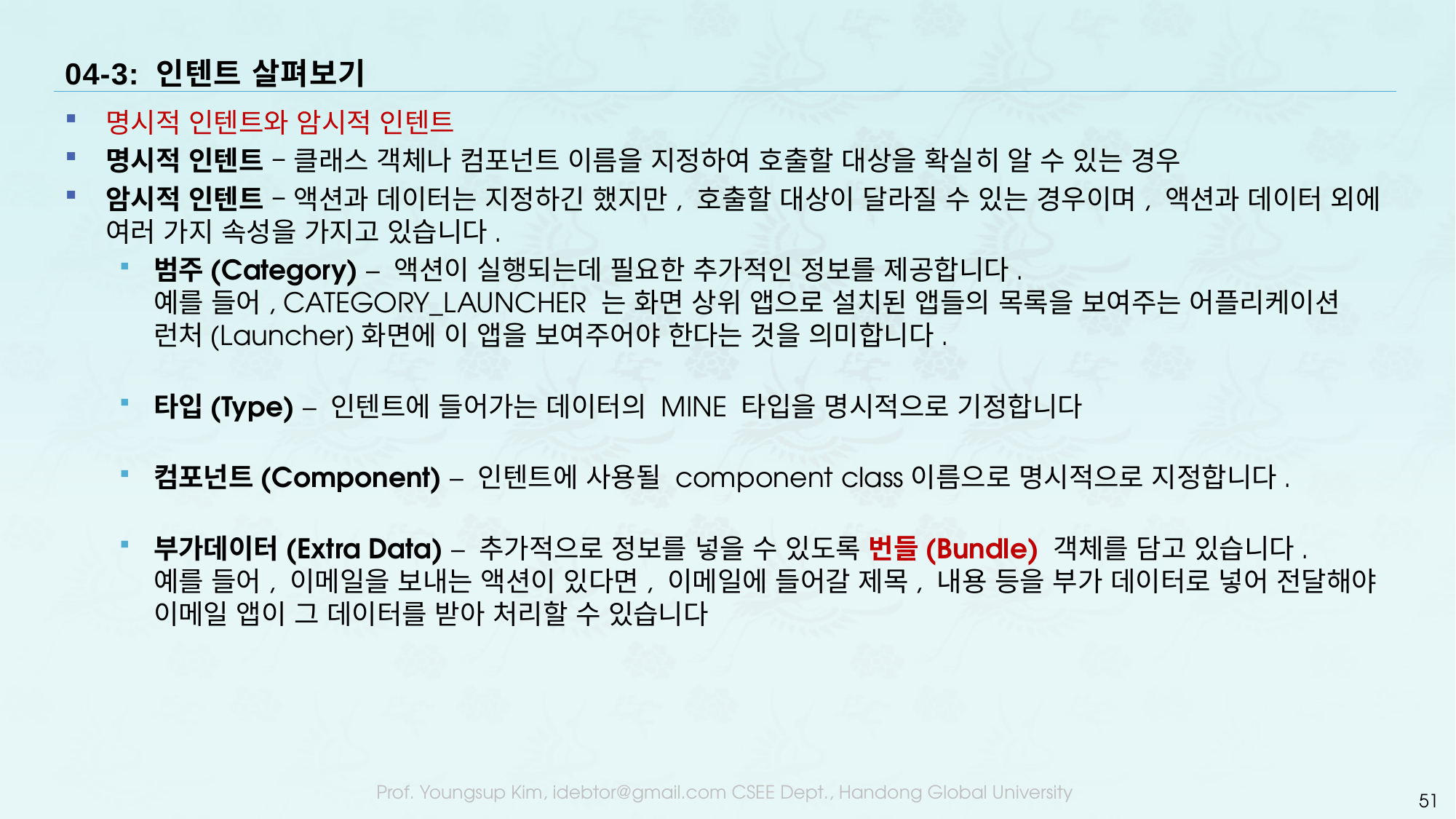

# 04-3: 인텐트 살펴보기
명시적 인텐트와 암시적 인텐트
명시적 인텐트 – 클래스 객체나 컴포넌트 이름을 지정하여 호출할 대상을 확실히 알 수 있는 경우
암시적 인텐트 – 액션과 데이터는 지정하긴 했지만, 호출할 대상이 달라질 수 있는 경우이며, 액션과 데이터 외에 여러 가지 속성을 가지고 있습니다.
범주(Category) – 액션이 실행되는데 필요한 추가적인 정보를 제공합니다.
예를 들어, CATEGORY_LAUNCHER 는 화면 상위 앱으로 설치된 앱들의 목록을 보여주는 어플리케이션 런처(Launcher)화면에 이 앱을 보여주어야 한다는 것을 의미합니다.
타입(Type) – 인텐트에 들어가는 데이터의 MINE 타입을 명시적으로 기정합니다
컴포넌트(Component) – 인텐트에 사용될 component class이름으로 명시적으로 지정합니다.
부가데이터(Extra Data) – 추가적으로 정보를 넣을 수 있도록 번들(Bundle) 객체를 담고 있습니다.
예를 들어, 이메일을 보내는 액션이 있다면, 이메일에 들어갈 제목, 내용 등을 부가 데이터로 넣어 전달해야 이메일 앱이 그 데이터를 받아 처리할 수 있습니다
51